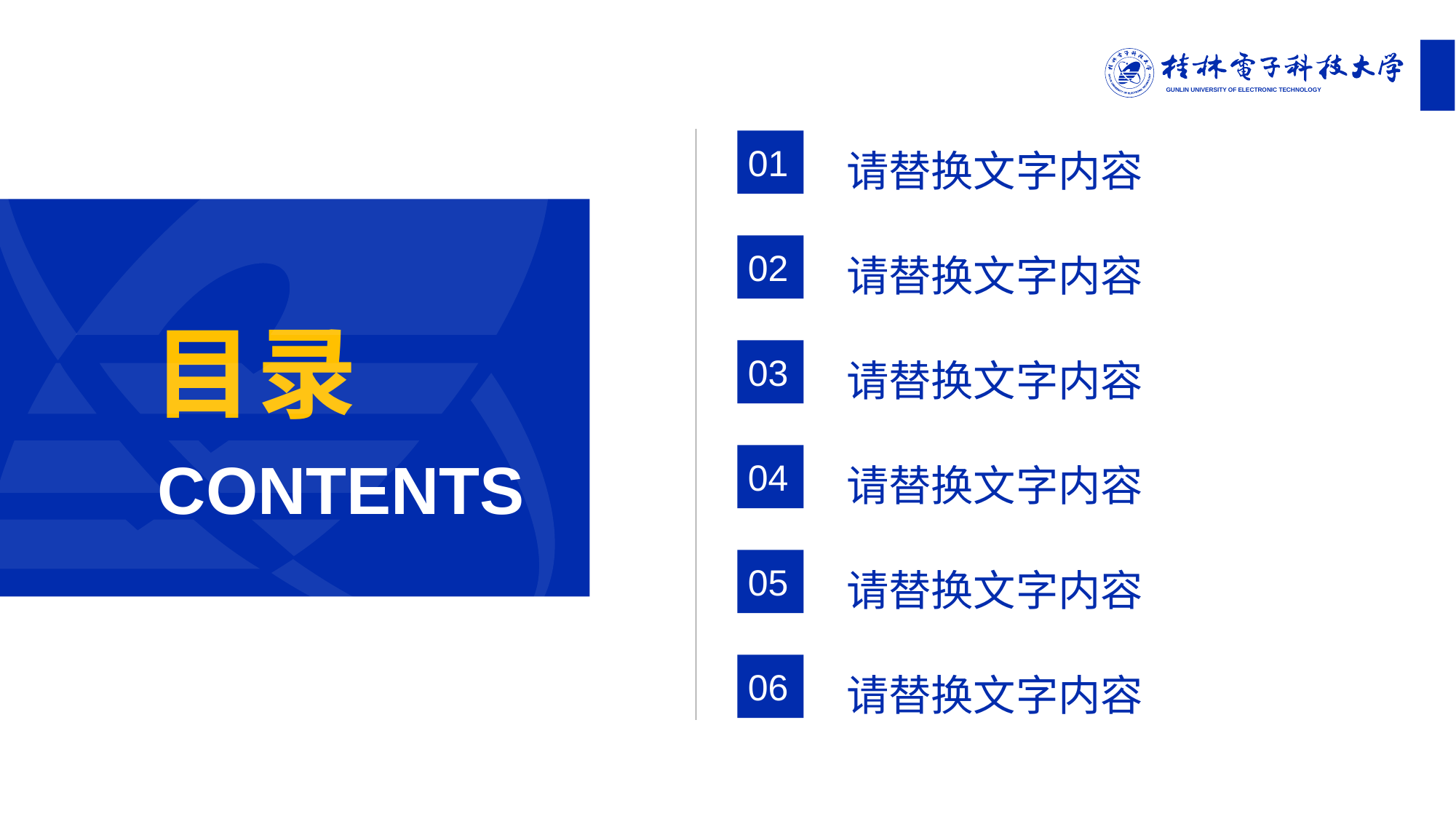

请替换文字内容

01

目录
CONTENTS
请替换文字内容

02
请替换文字内容

03
请替换文字内容

04
请替换文字内容

05
请替换文字内容

06